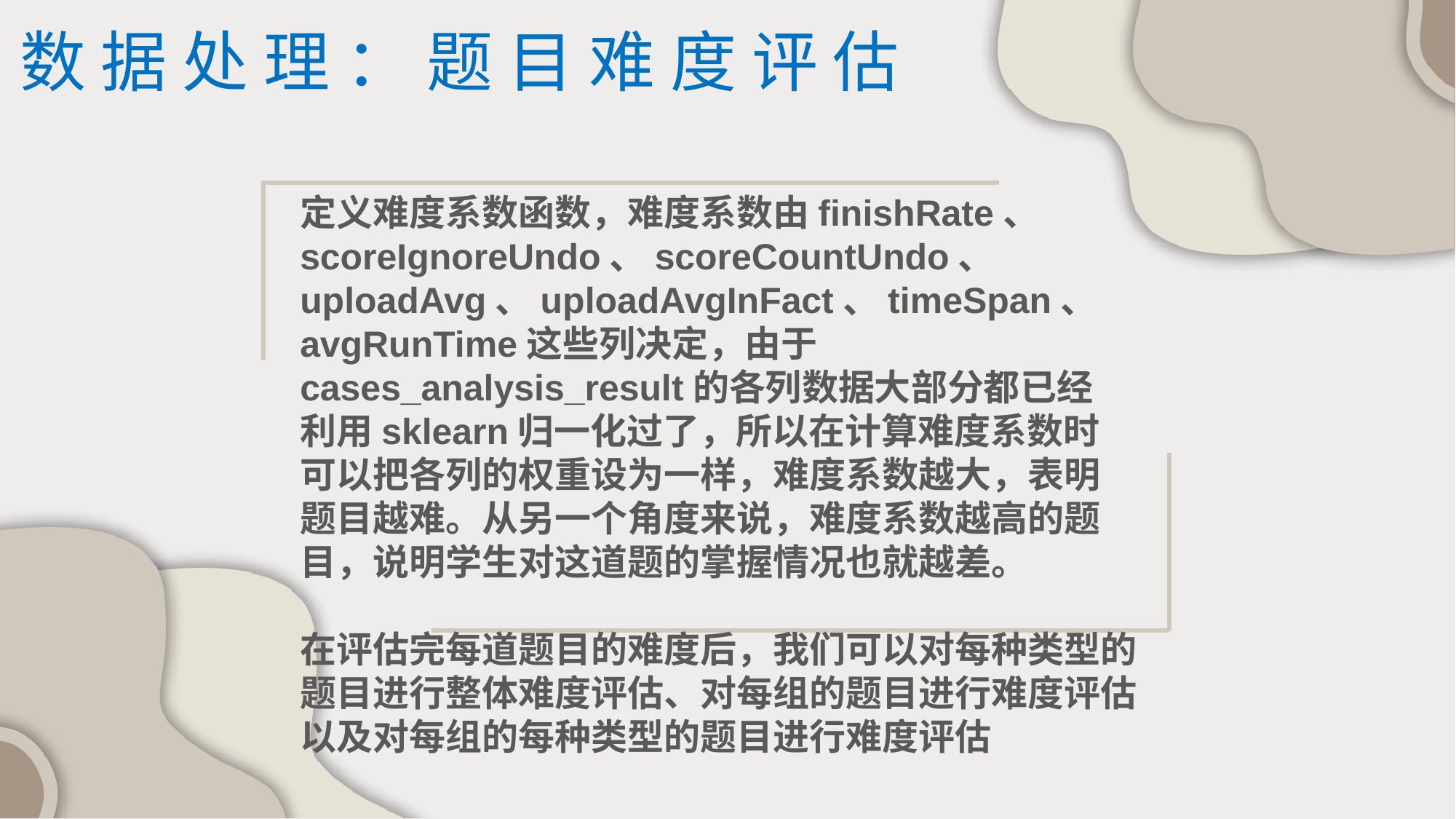

数据处理：题目难度评估
定义难度系数函数，难度系数由finishRate、
scoreIgnoreUndo、scoreCountUndo、
uploadAvg、uploadAvgInFact、timeSpan、
avgRunTime这些列决定，由于
cases_analysis_result的各列数据大部分都已经
利用sklearn归一化过了，所以在计算难度系数时
可以把各列的权重设为一样，难度系数越大，表明
题目越难。从另一个角度来说，难度系数越高的题
目，说明学生对这道题的掌握情况也就越差。

在评估完每道题目的难度后，我们可以对每种类型的
题目进行整体难度评估、对每组的题目进行难度评估
以及对每组的每种类型的题目进行难度评估